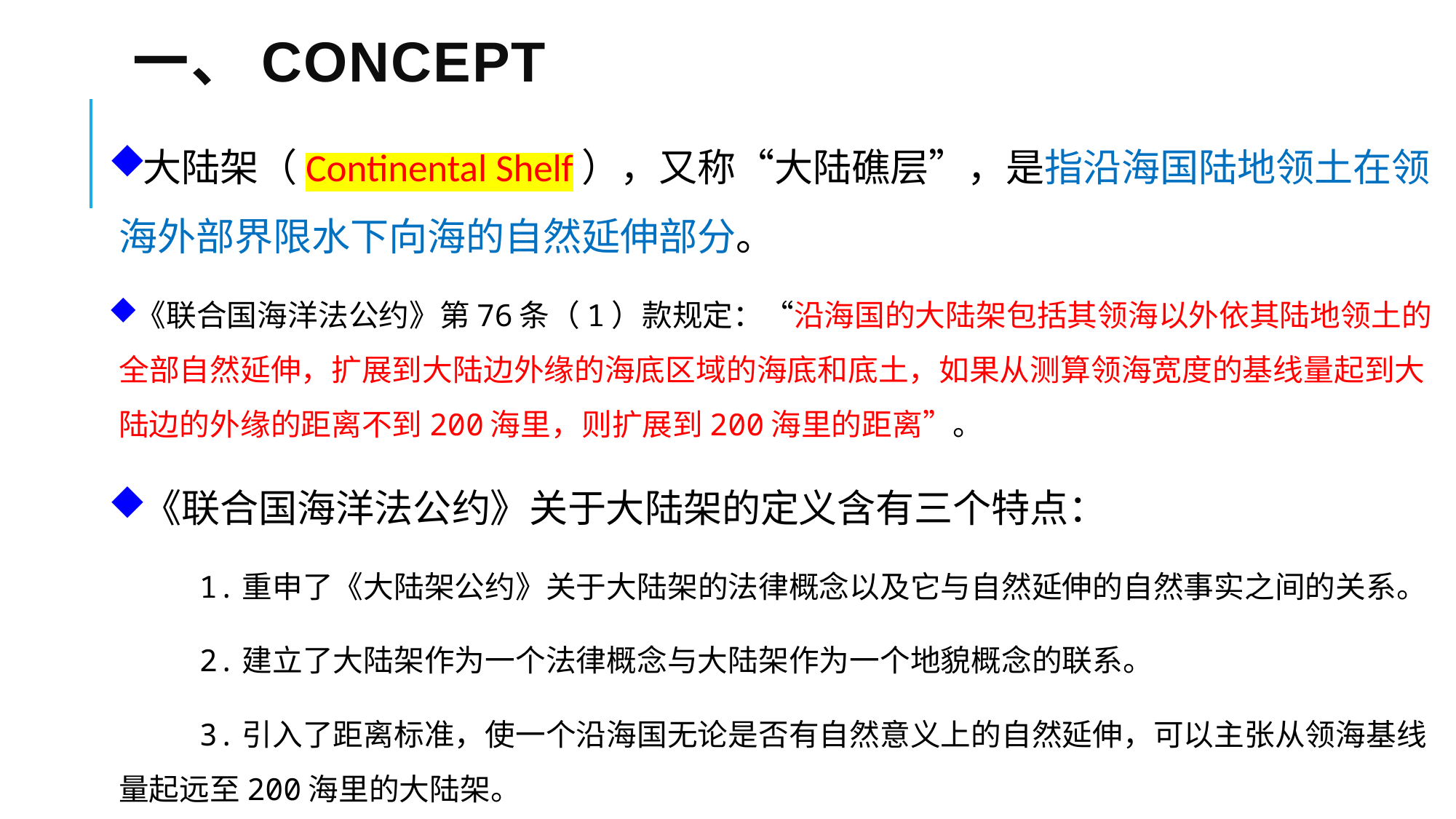

# 一、Concept
大陆架（Continental Shelf），又称“大陆礁层”，是指沿海国陆地领土在领海外部界限水下向海的自然延伸部分。
《联合国海洋法公约》第76条（1）款规定：“沿海国的大陆架包括其领海以外依其陆地领土的全部自然延伸，扩展到大陆边外缘的海底区域的海底和底土，如果从测算领海宽度的基线量起到大陆边的外缘的距离不到200海里，则扩展到200海里的距离”。
《联合国海洋法公约》关于大陆架的定义含有三个特点：
     1.重申了《大陆架公约》关于大陆架的法律概念以及它与自然延伸的自然事实之间的关系。
     2.建立了大陆架作为一个法律概念与大陆架作为一个地貌概念的联系。
     3.引入了距离标准，使一个沿海国无论是否有自然意义上的自然延伸，可以主张从领海基线量起远至200海里的大陆架。